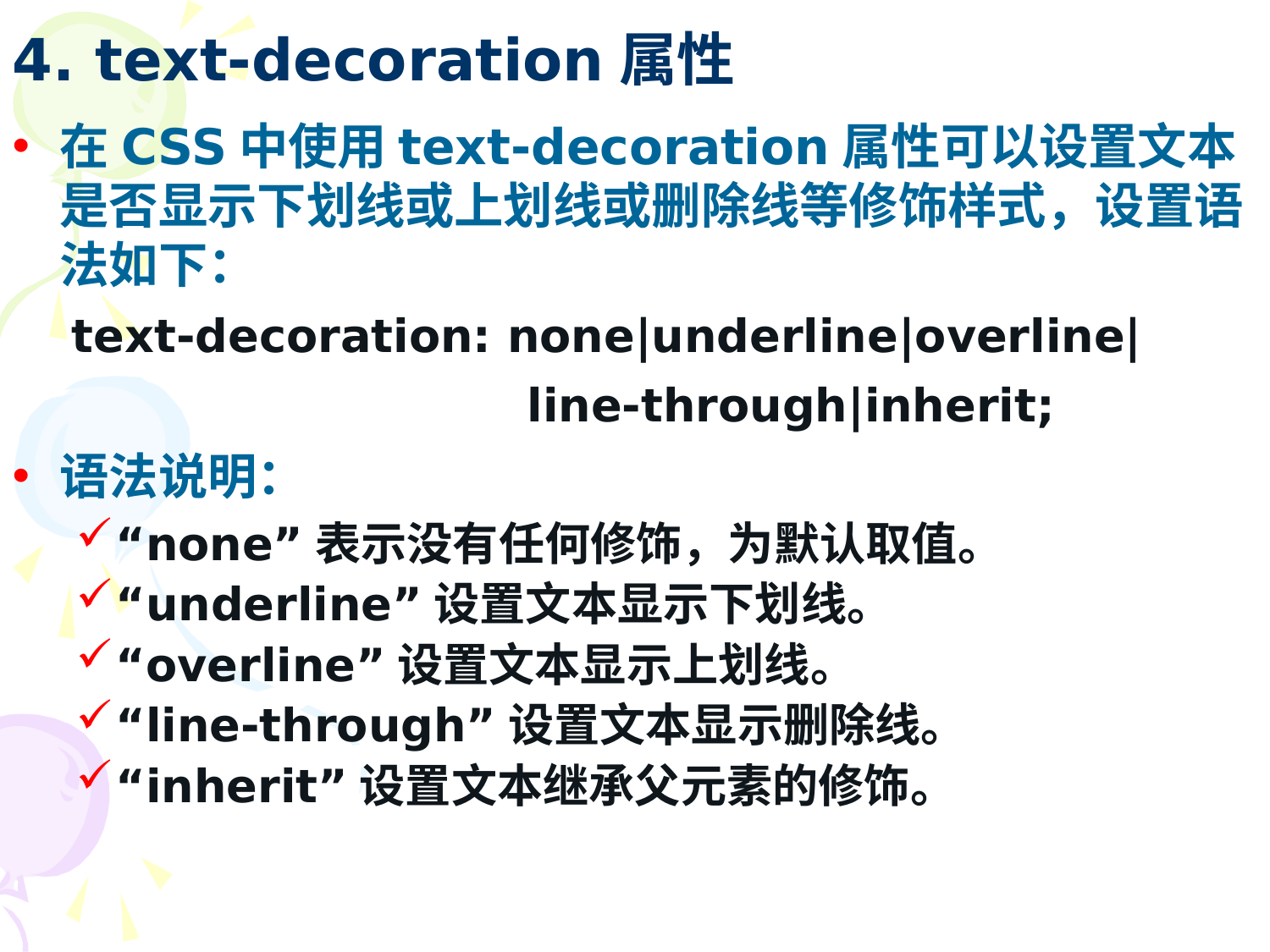

# 4. text-decoration属性
在CSS中使用text-decoration属性可以设置文本是否显示下划线或上划线或删除线等修饰样式，设置语法如下：
    text-decoration: none|underline|overline|
                                line-through|inherit;
语法说明：
“none”表示没有任何修饰，为默认取值。
“underline”设置文本显示下划线。
“overline”设置文本显示上划线。
“line-through”设置文本显示删除线。
“inherit”设置文本继承父元素的修饰。